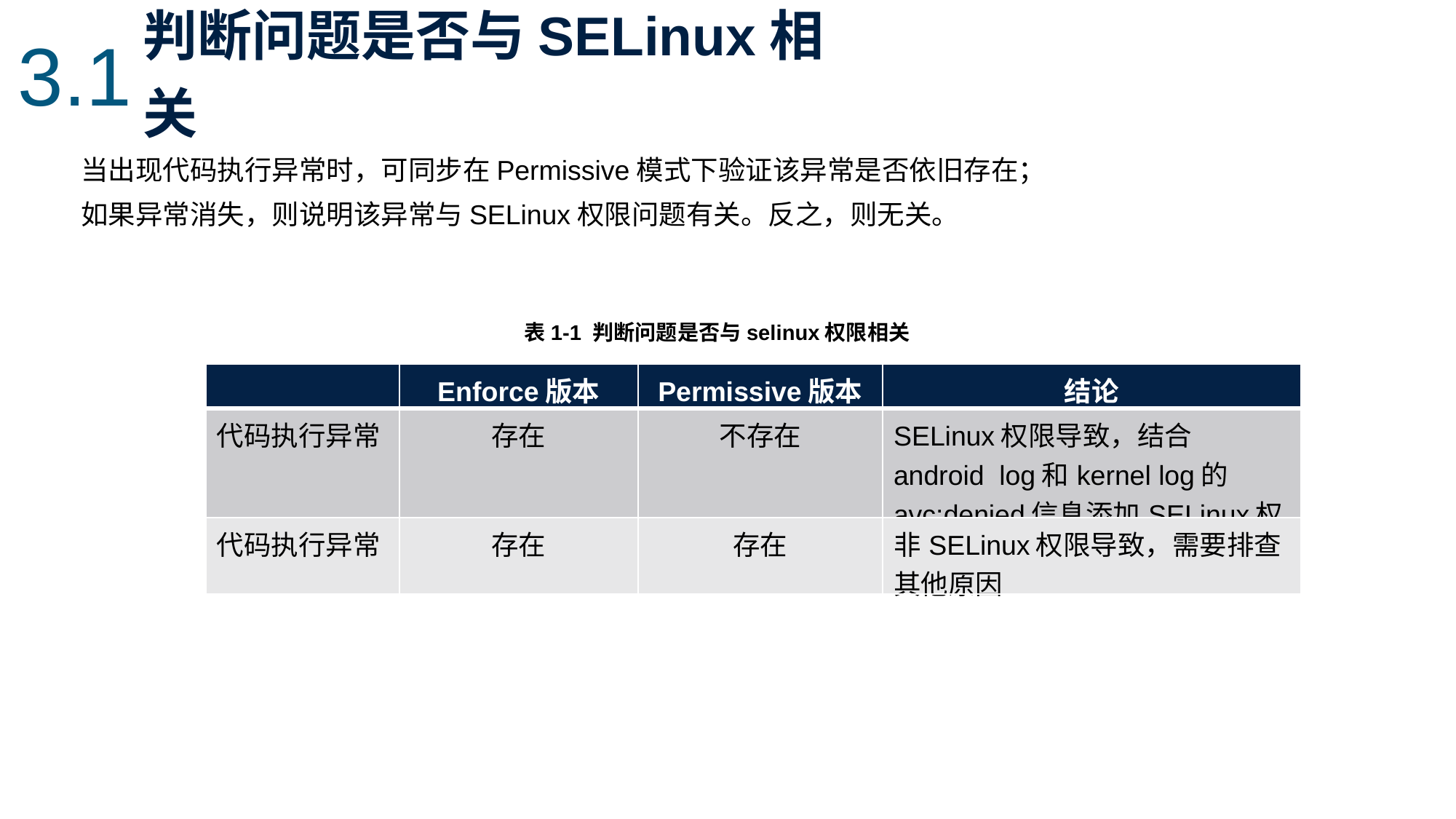

3.1
判断问题是否与SELinux相关
当出现代码执行异常时，可同步在Permissive模式下验证该异常是否依旧存在；
如果异常消失，则说明该异常与SELinux权限问题有关。反之，则无关。

表1-1 判断问题是否与selinux权限相关

|  | Enforce版本 | Permissive版本 | 结论 |
| --- | --- | --- | --- |
| 代码执行异常 | 存在 | 不存在 | SELinux权限导致，结合android log和kernel log的avc:denied信息添加SELinux权限 |
| 代码执行异常 | 存在 | 存在 | 非SELinux权限导致，需要排查其他原因 |